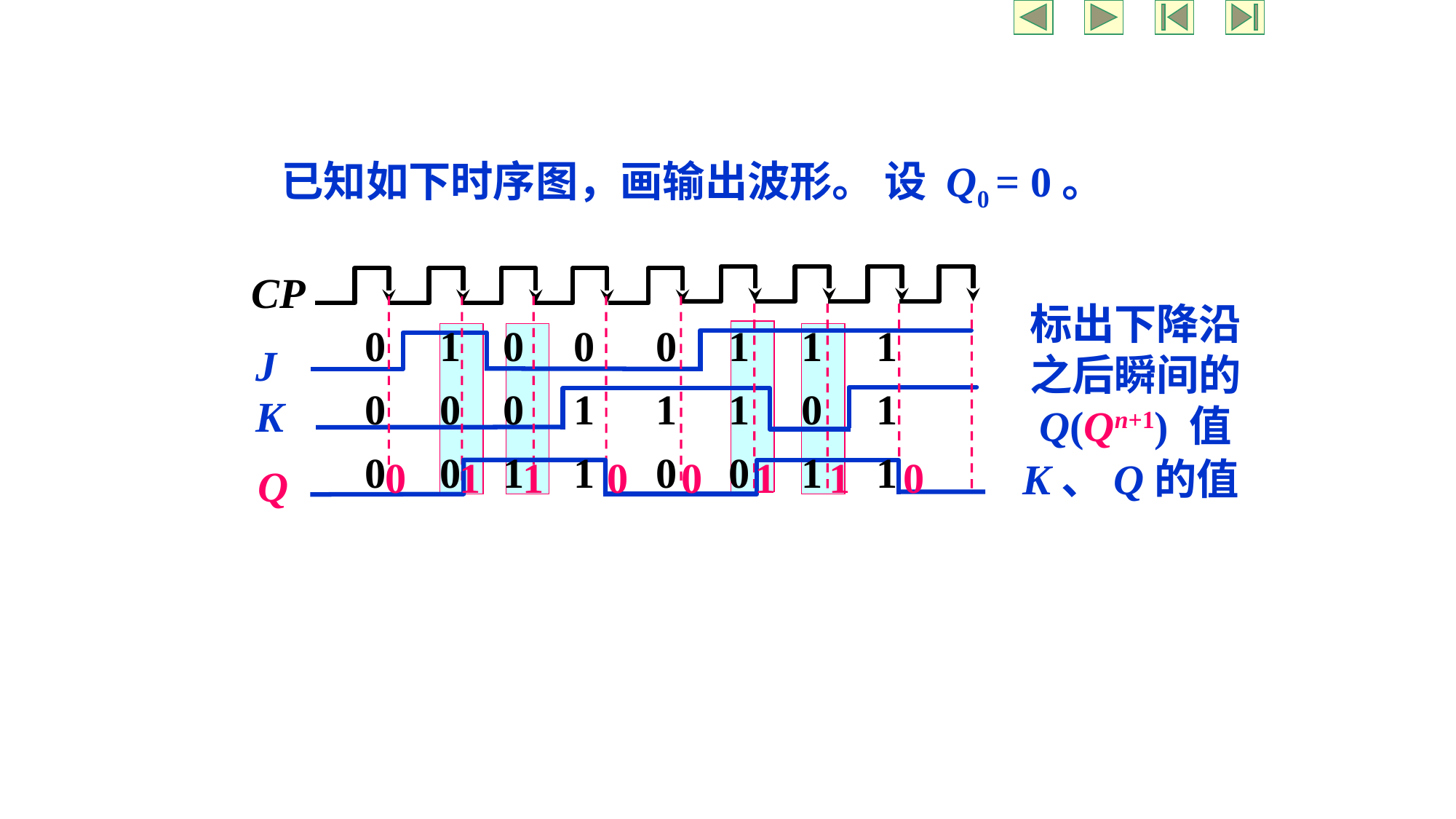

已知如下时序图，画输出波形。 设 Q0 = 0。
CP

标出下降沿
之后瞬间的
Q(Qn+1) 值
标出下降沿
之前瞬间J、
K、Q的值

0
0
0
1
0
0
0
0
1
0
1
1
0
1
0
1
1
0
1
0
1
1
1
1
标出CP
下降沿;

J
K
0     1    1      0     0     1     1     0
Q